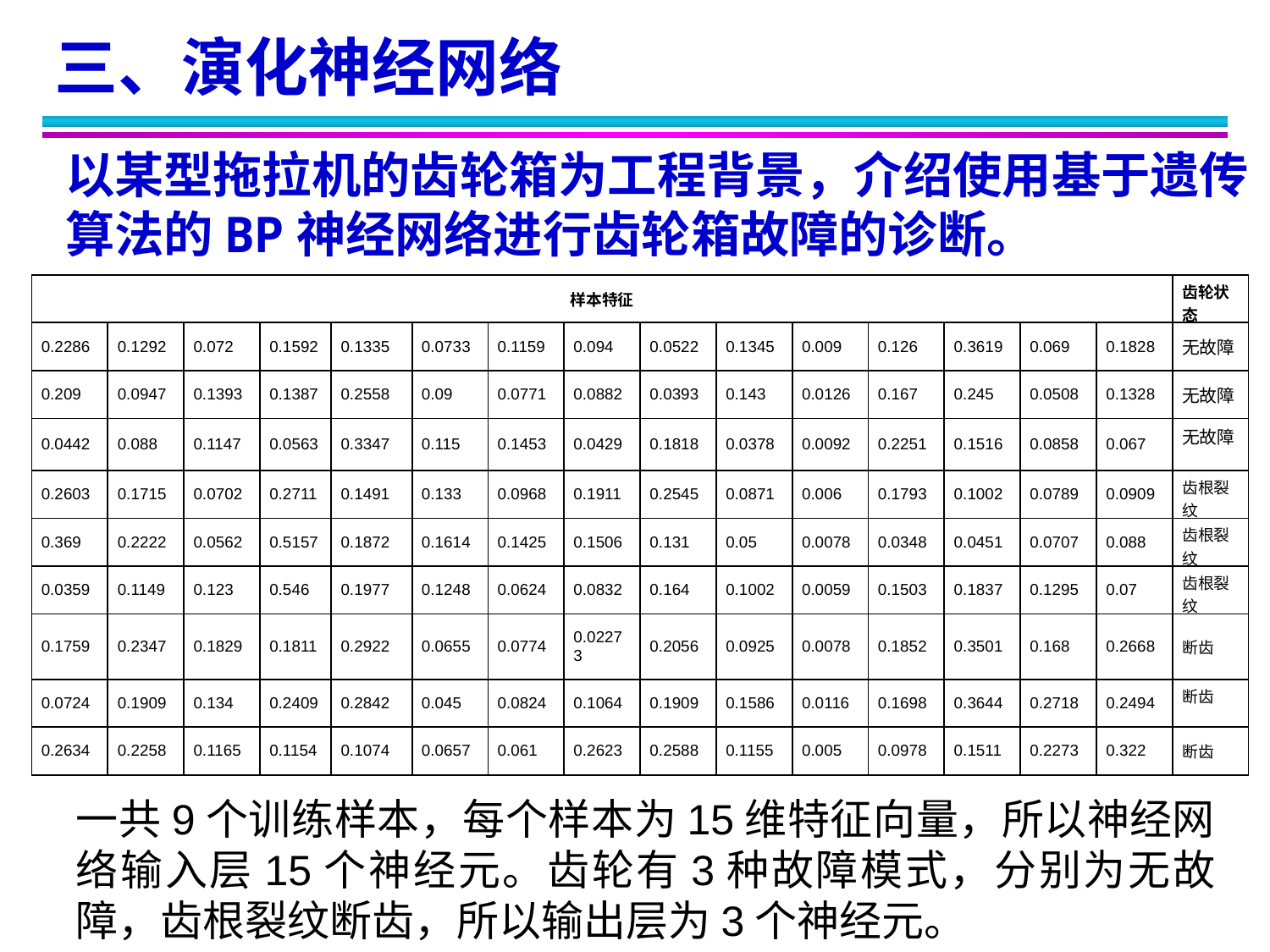

三、演化神经网络
以某型拖拉机的齿轮箱为工程背景，介绍使用基于遗传算法的BP神经网络进行齿轮箱故障的诊断。
| 样本特征 |  |  |  |  |  |  |  |  |  |  |  |  |  |  | 齿轮状态 |
| --- | --- | --- | --- | --- | --- | --- | --- | --- | --- | --- | --- | --- | --- | --- | --- |
| 0.2286 | 0.1292 | 0.072 | 0.1592 | 0.1335 | 0.0733 | 0.1159 | 0.094 | 0.0522 | 0.1345 | 0.009 | 0.126 | 0.3619 | 0.069 | 0.1828 | 无故障 |
| 0.209 | 0.0947 | 0.1393 | 0.1387 | 0.2558 | 0.09 | 0.0771 | 0.0882 | 0.0393 | 0.143 | 0.0126 | 0.167 | 0.245 | 0.0508 | 0.1328 | 无故障 |
| 0.0442 | 0.088 | 0.1147 | 0.0563 | 0.3347 | 0.115 | 0.1453 | 0.0429 | 0.1818 | 0.0378 | 0.0092 | 0.2251 | 0.1516 | 0.0858 | 0.067 | 无故障 |
| 0.2603 | 0.1715 | 0.0702 | 0.2711 | 0.1491 | 0.133 | 0.0968 | 0.1911 | 0.2545 | 0.0871 | 0.006 | 0.1793 | 0.1002 | 0.0789 | 0.0909 | 齿根裂纹 |
| 0.369 | 0.2222 | 0.0562 | 0.5157 | 0.1872 | 0.1614 | 0.1425 | 0.1506 | 0.131 | 0.05 | 0.0078 | 0.0348 | 0.0451 | 0.0707 | 0.088 | 齿根裂纹 |
| 0.0359 | 0.1149 | 0.123 | 0.546 | 0.1977 | 0.1248 | 0.0624 | 0.0832 | 0.164 | 0.1002 | 0.0059 | 0.1503 | 0.1837 | 0.1295 | 0.07 | 齿根裂纹 |
| 0.1759 | 0.2347 | 0.1829 | 0.1811 | 0.2922 | 0.0655 | 0.0774 | 0.02273 | 0.2056 | 0.0925 | 0.0078 | 0.1852 | 0.3501 | 0.168 | 0.2668 | 断齿 |
| 0.0724 | 0.1909 | 0.134 | 0.2409 | 0.2842 | 0.045 | 0.0824 | 0.1064 | 0.1909 | 0.1586 | 0.0116 | 0.1698 | 0.3644 | 0.2718 | 0.2494 | 断齿 |
| 0.2634 | 0.2258 | 0.1165 | 0.1154 | 0.1074 | 0.0657 | 0.061 | 0.2623 | 0.2588 | 0.1155 | 0.005 | 0.0978 | 0.1511 | 0.2273 | 0.322 | 断齿 |
一共9个训练样本，每个样本为15维特征向量，所以神经网络输入层15个神经元。齿轮有3种故障模式，分别为无故障，齿根裂纹断齿，所以输出层为3个神经元。